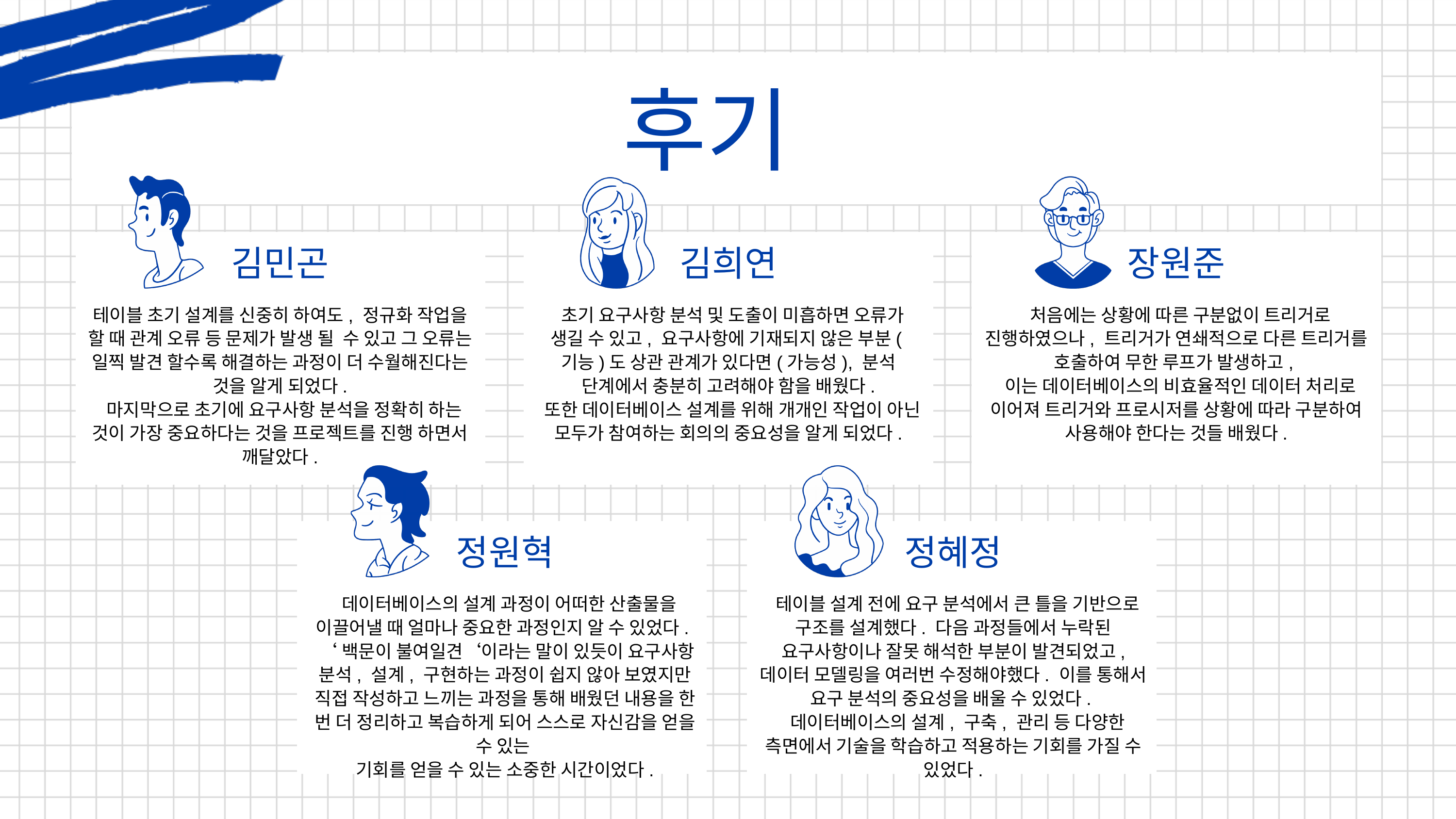

후기

김민곤
테이블 초기 설계를 신중히 하여도, 정규화 작업을
할 때 관계 오류 등 문제가 발생 될  수 있고 그 오류는 일찍 발견 할수록 해결하는 과정이 더 수월해진다는 것을 알게 되었다.
 마지막으로 초기에 요구사항 분석을 정확히 하는 것이 가장 중요하다는 것을 프로젝트를 진행 하면서 깨달았다.
김희연
 초기 요구사항 분석 및 도출이 미흡하면 오류가 생길 수 있고, 요구사항에 기재되지 않은 부분(기능)도 상관 관계가 있다면(가능성), 분석 단계에서 충분히 고려해야 함을 배웠다.
 또한 데이터베이스 설계를 위해 개개인 작업이 아닌 모두가 참여하는 회의의 중요성을 알게 되었다.
장원준
 처음에는 상황에 따른 구분없이 트리거로 진행하였으나, 트리거가 연쇄적으로 다른 트리거를 호출하여 무한 루프가 발생하고,
 이는 데이터베이스의 비효율적인 데이터 처리로 이어져 트리거와 프로시저를 상황에 따라 구분하여 사용해야 한다는 것들 배웠다.

정원혁
 데이터베이스의 설계 과정이 어떠한 산출물을 이끌어낼 때 얼마나 중요한 과정인지 알 수 있었다.
 ‘백문이 불여일견‘이라는 말이 있듯이 요구사항 분석, 설계, 구현하는 과정이 쉽지 않아 보였지만 직접 작성하고 느끼는 과정을 통해 배웠던 내용을 한 번 더 정리하고 복습하게 되어 스스로 자신감을 얻을 수 있는
기회를 얻을 수 있는 소중한 시간이었다.
정혜정
 테이블 설계 전에 요구 분석에서 큰 틀을 기반으로 구조를 설계했다. 다음 과정들에서 누락된 요구사항이나 잘못 해석한 부분이 발견되었고, 데이터 모델링을 여러번 수정해야했다. 이를 통해서 요구 분석의 중요성을 배울 수 있었다.
 데이터베이스의 설계, 구축, 관리 등 다양한 측면에서 기술을 학습하고 적용하는 기회를 가질 수 있었다.